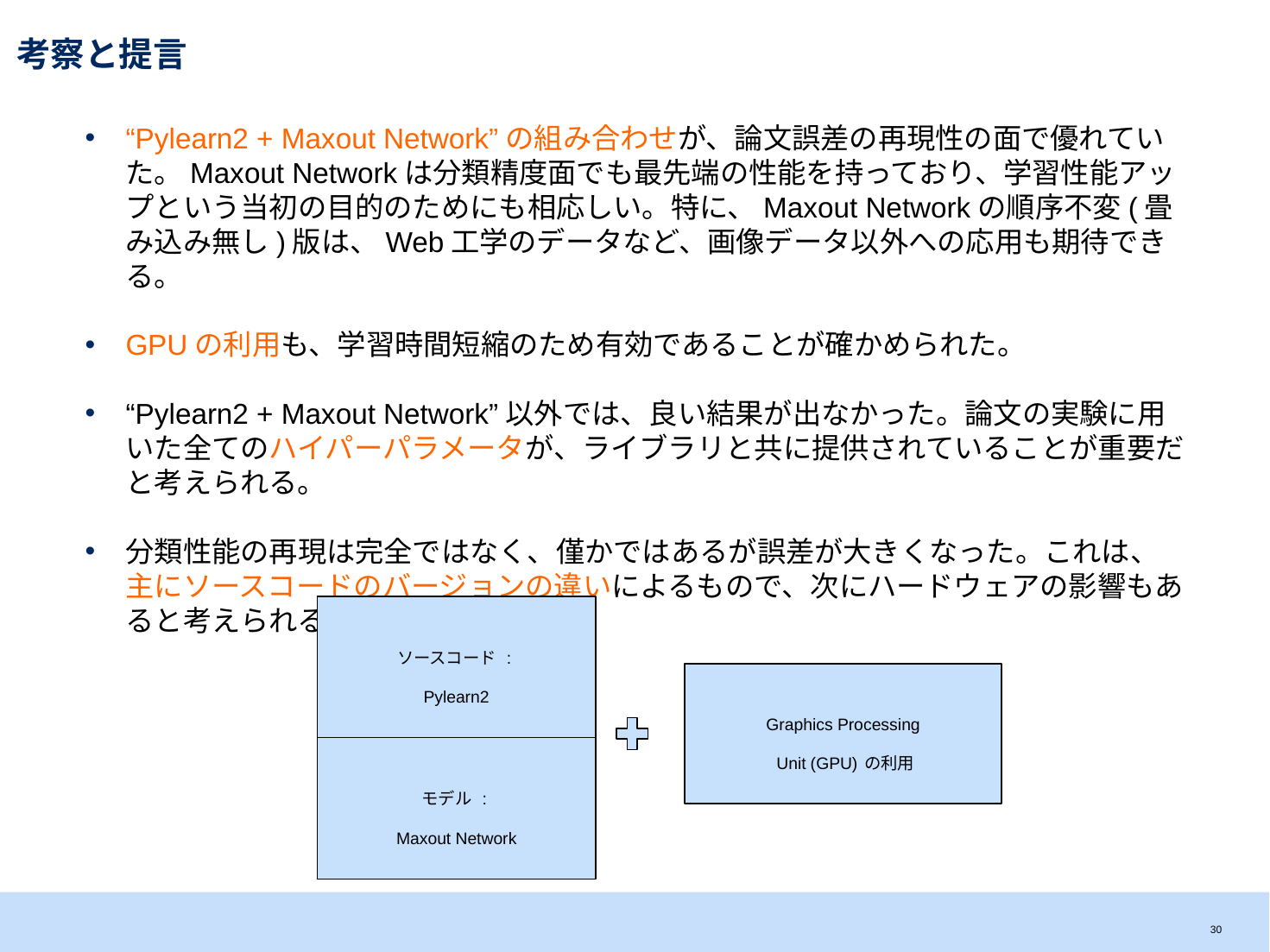

# 考察と提言
“Pylearn2 + Maxout Network”の組み合わせが、論文誤差の再現性の面で優れていた。Maxout Networkは分類精度面でも最先端の性能を持っており、学習性能アップという当初の目的のためにも相応しい。特に、Maxout Networkの順序不変(畳み込み無し)版は、Web工学のデータなど、画像データ以外への応用も期待できる。

GPUの利用も、学習時間短縮のため有効であることが確かめられた。

“Pylearn2 + Maxout Network”以外では、良い結果が出なかった。論文の実験に用いた全てのハイパーパラメータが、ライブラリと共に提供されていることが重要だと考えられる。

分類性能の再現は完全ではなく、僅かではあるが誤差が大きくなった。これは、主にソースコードのバージョンの違いによるもので、次にハードウェアの影響もあると考えられる。
ソースコード :
Pylearn2
モデル :
Maxout Network
Graphics Processing
 Unit (GPU)の利用

30